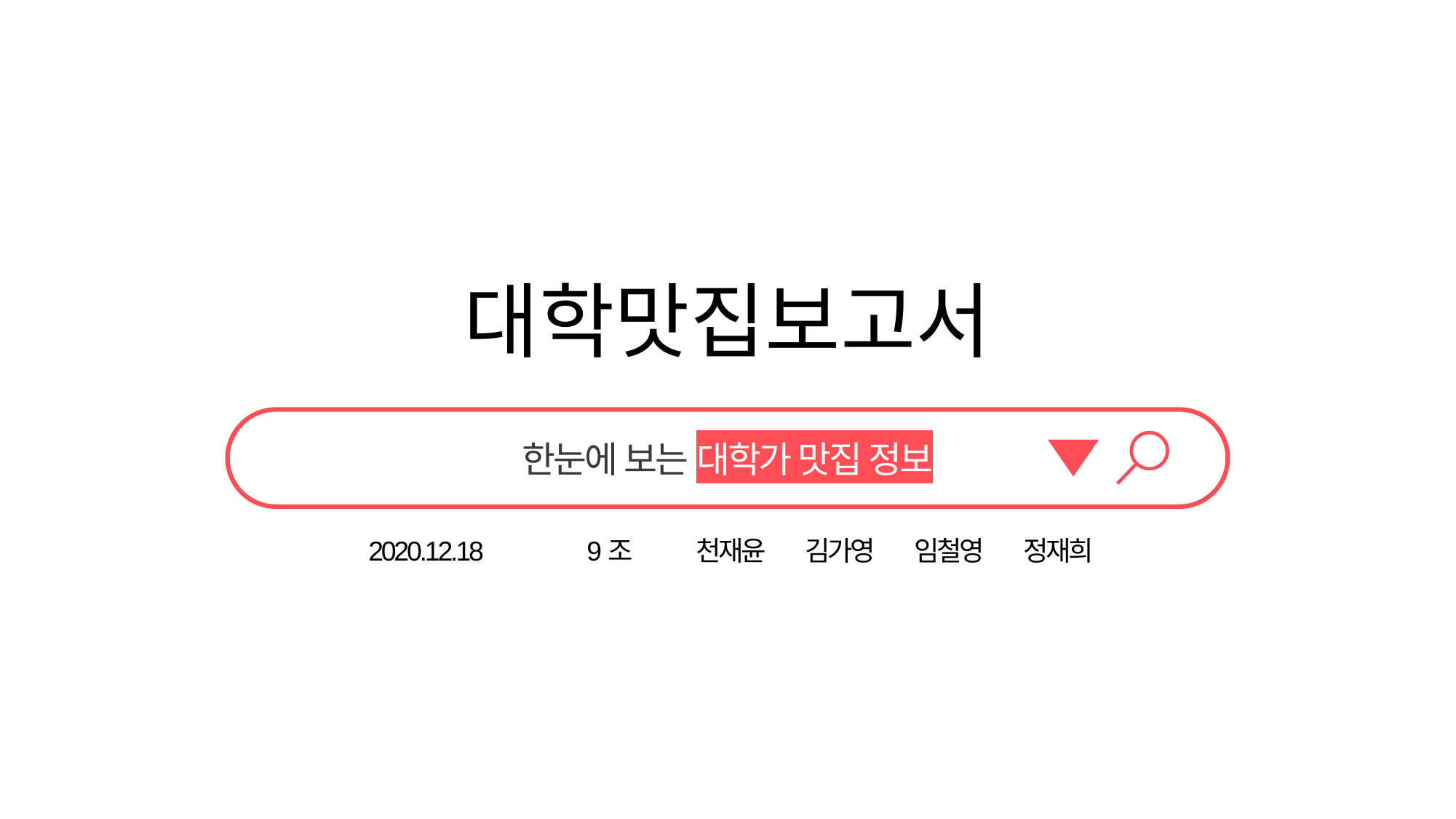

대학맛집보고서
한눈에 보는 대학가 맛집 정보

2020.12.18	9조	천재윤 	김가영 	임철영 	정재희